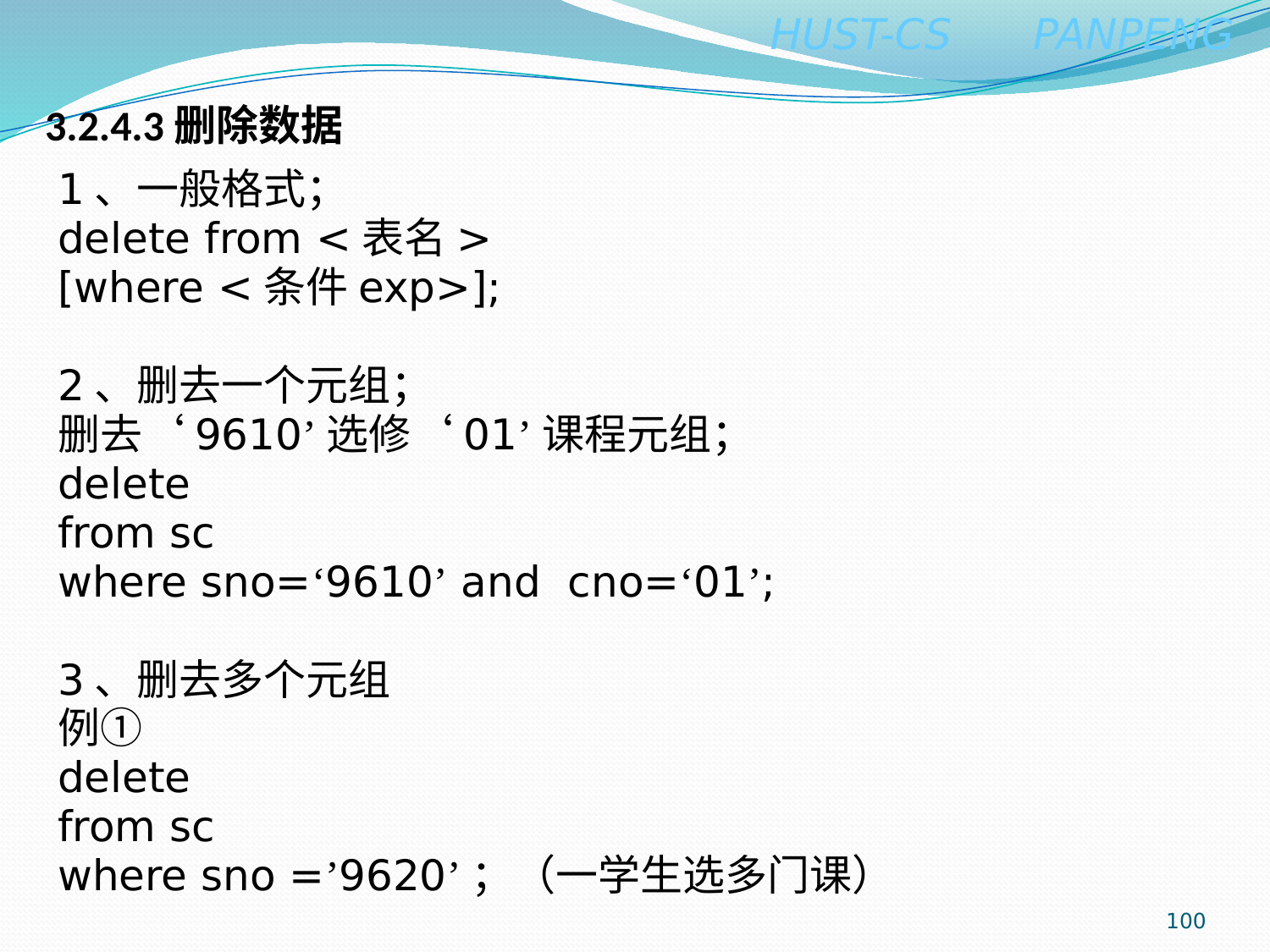

# 3.2.4.3删除数据
1、一般格式；
delete from <表名>
[where <条件exp>];

2、删去一个元组；
删去‘9610’选修‘01’课程元组；
delete
from sc
where sno=‘9610’ and  cno=‘01’;

3、删去多个元组
例①
delete
from sc
where sno =’9620’；（一学生选多门课）
100